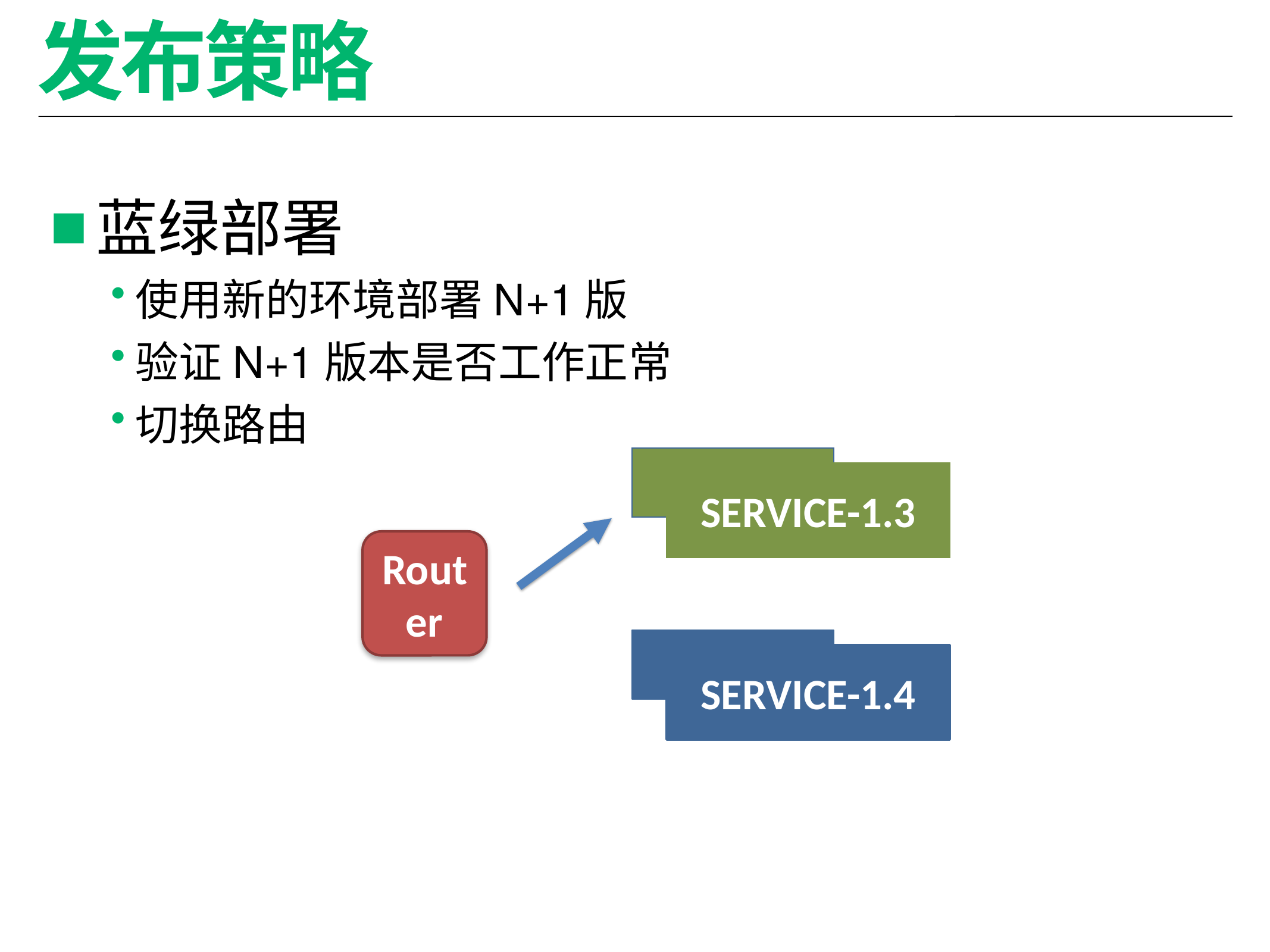

# 发布策略
蓝绿部署
使用新的环境部署N+1版
验证N+1版本是否工作正常
切换路由

SERVICE-1.3

Router

SERVICE-1.4